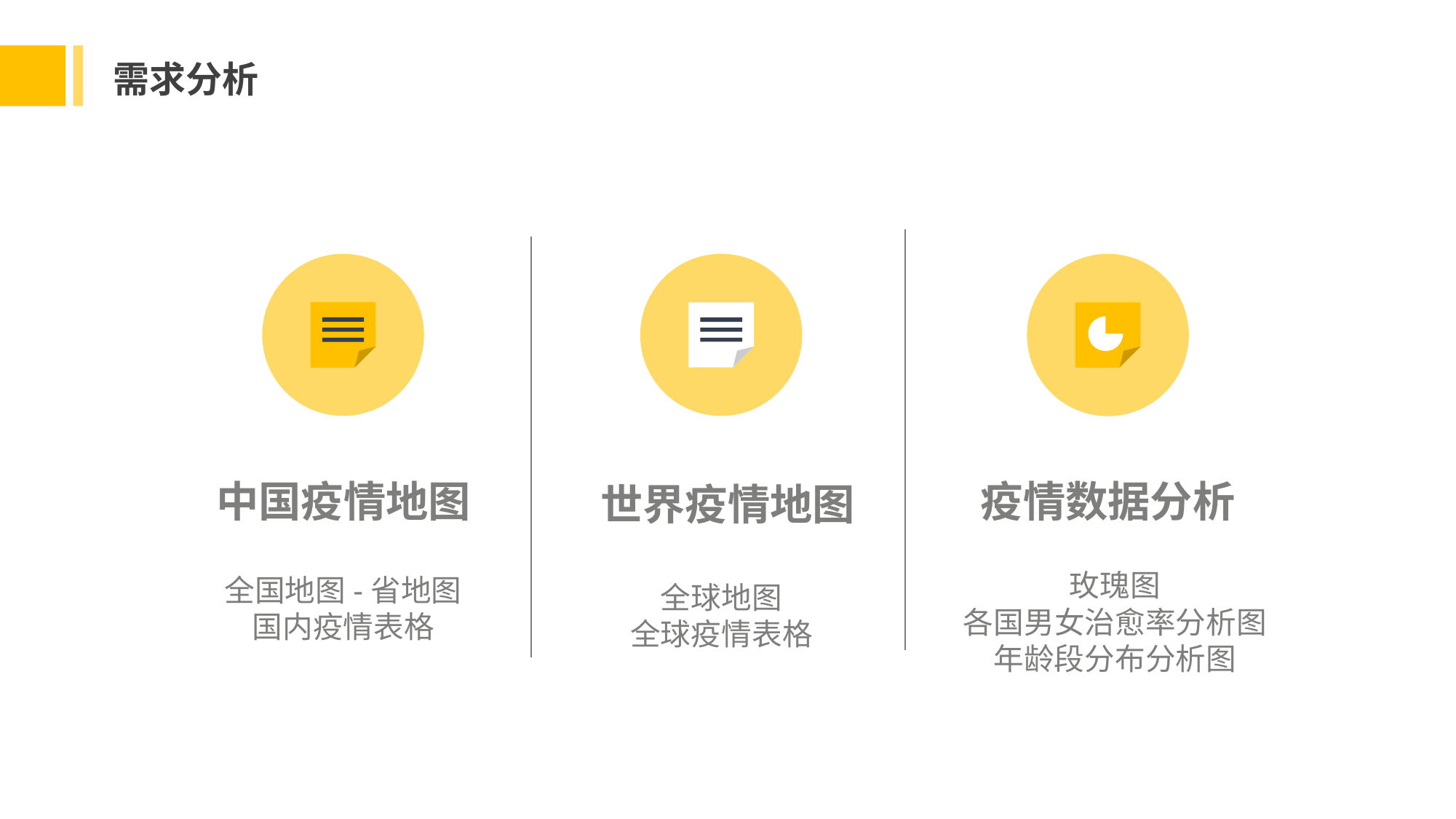

需求分析

中国疫情地图
疫情数据分析
世界疫情地图
玫瑰图
各国男女治愈率分析图
年龄段分布分析图
全国地图-省地图
国内疫情表格
全球地图
全球疫情表格